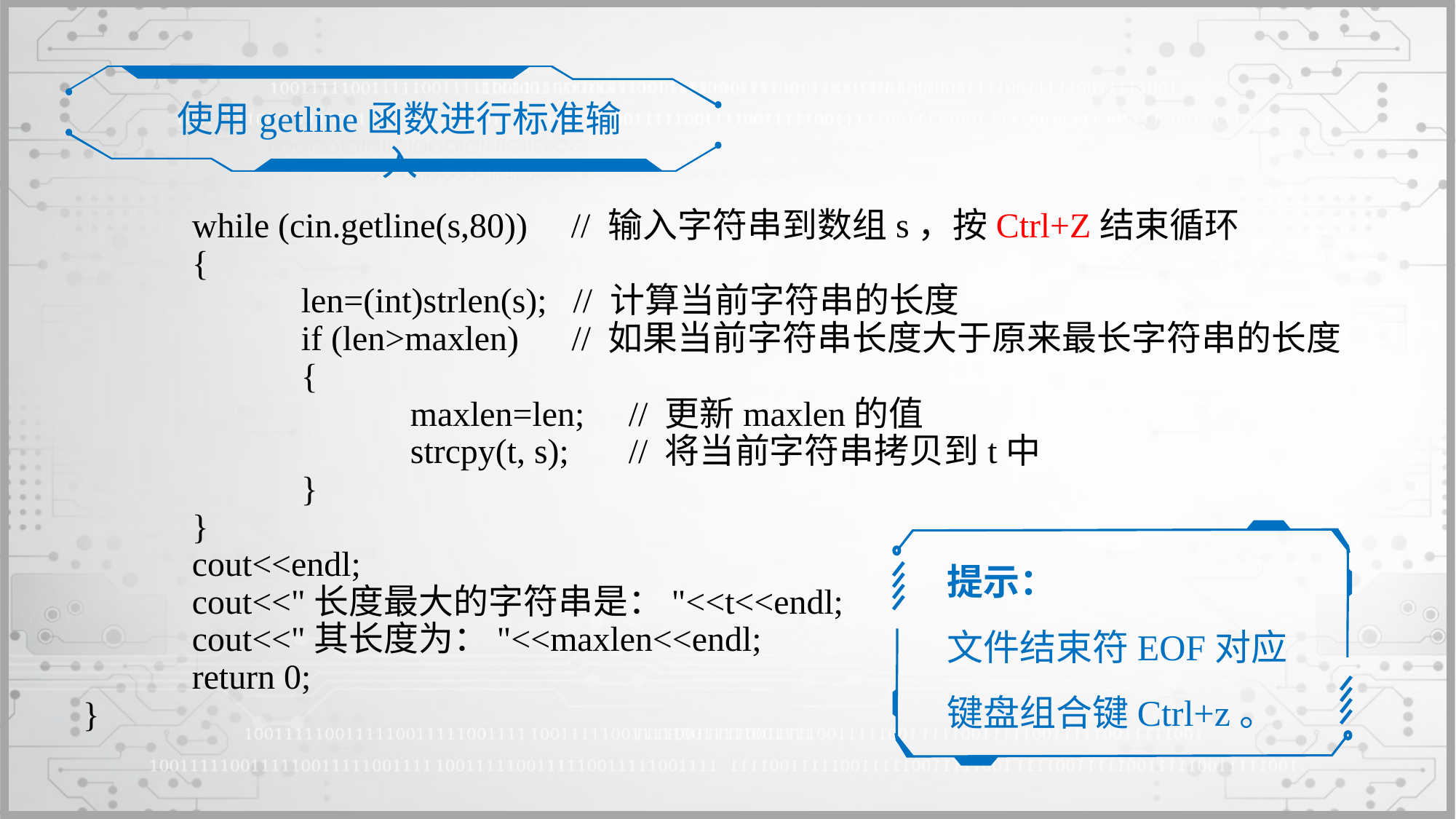

使用getline函数进行标准输入
	while (cin.getline(s,80))     // 输入字符串到数组s，按Ctrl+Z结束循环
	{
		len=(int)strlen(s);   // 计算当前字符串的长度
		if (len>maxlen)	      // 如果当前字符串长度大于原来最长字符串的长度
		{
			maxlen=len;	// 更新maxlen的值
			strcpy(t, s);	// 将当前字符串拷贝到t中
		}
	}
	cout<<endl;
	cout<<"长度最大的字符串是："<<t<<endl;
	cout<<"其长度为："<<maxlen<<endl;
	return 0;
}

提示：
文件结束符EOF对应键盘组合键Ctrl+z。